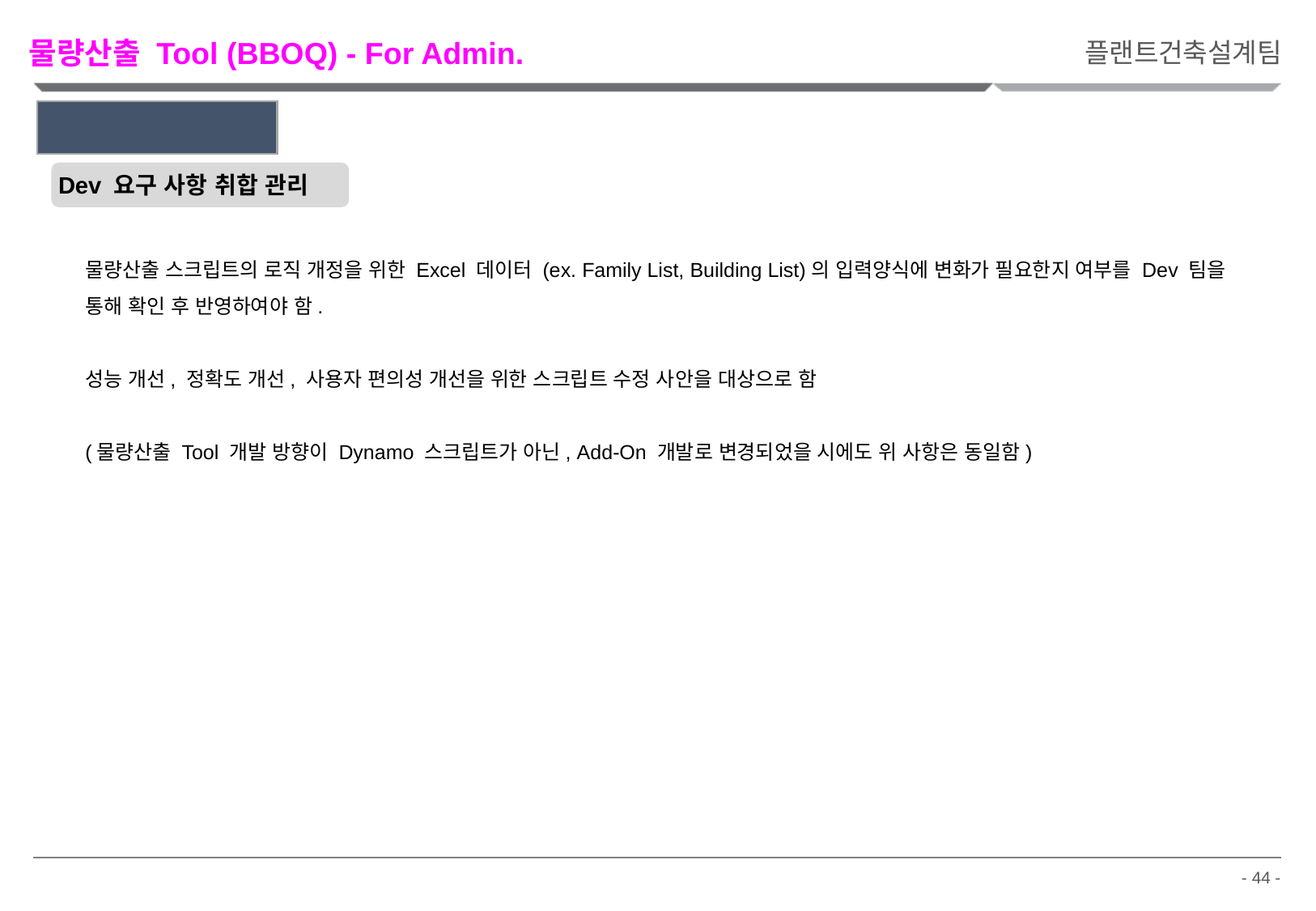

물량산출 Tool (BBOQ) - For Admin.
플랜트건축설계팀
2. Admin.’s Role
Dev 요구 사항 취합 관리
물량산출 스크립트의 로직 개정을 위한 Excel 데이터 (ex. Family List, Building List)의 입력양식에 변화가 필요한지 여부를 Dev 팀을 통해 확인 후 반영하여야 함.

성능 개선, 정확도 개선, 사용자 편의성 개선을 위한 스크립트 수정 사안을 대상으로 함

(물량산출 Tool 개발 방향이 Dynamo 스크립트가 아닌, Add-On 개발로 변경되었을 시에도 위 사항은 동일함)